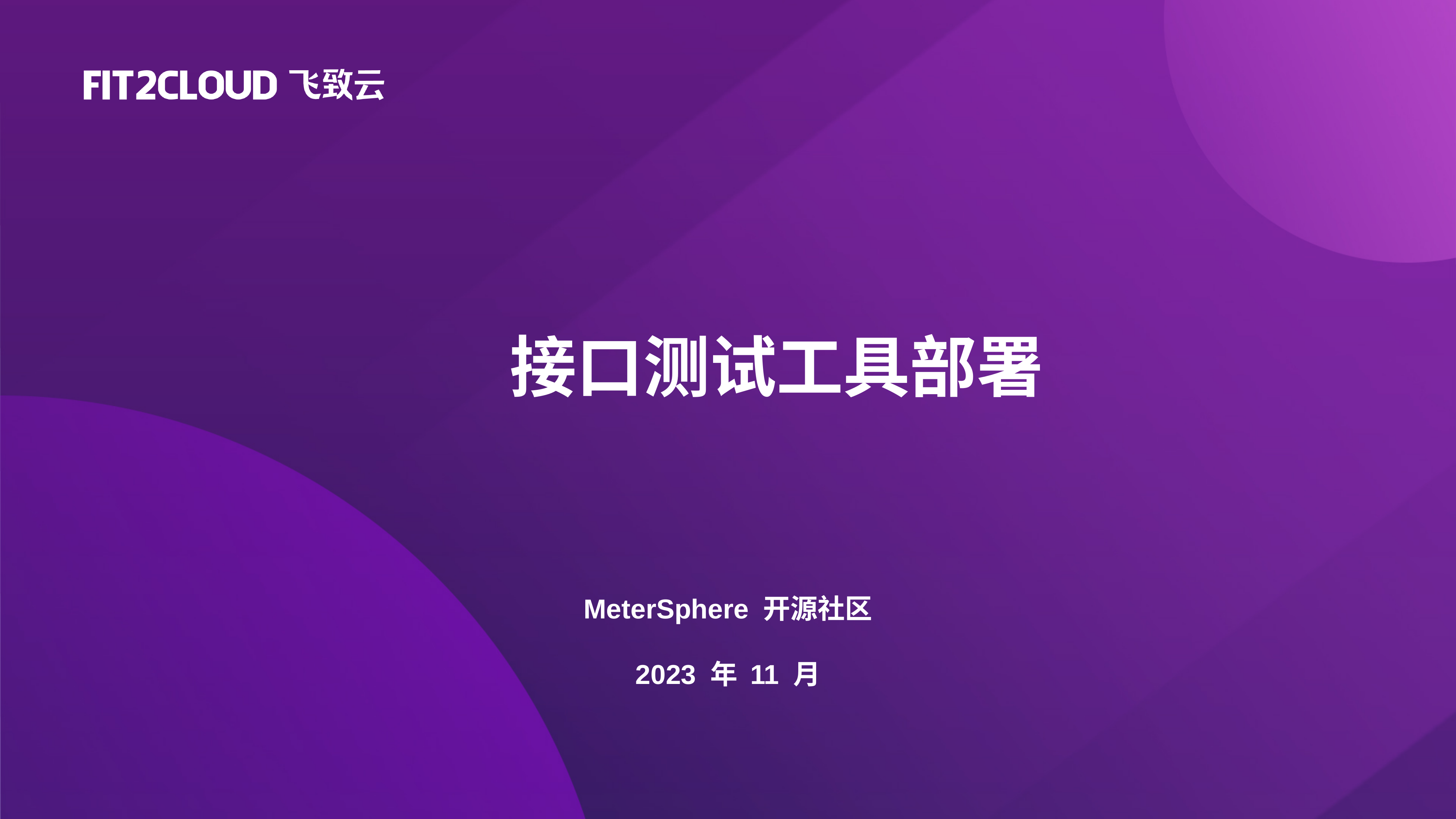

接口测试工具部署
MeterSphere 开源社区

2023 年 11 月